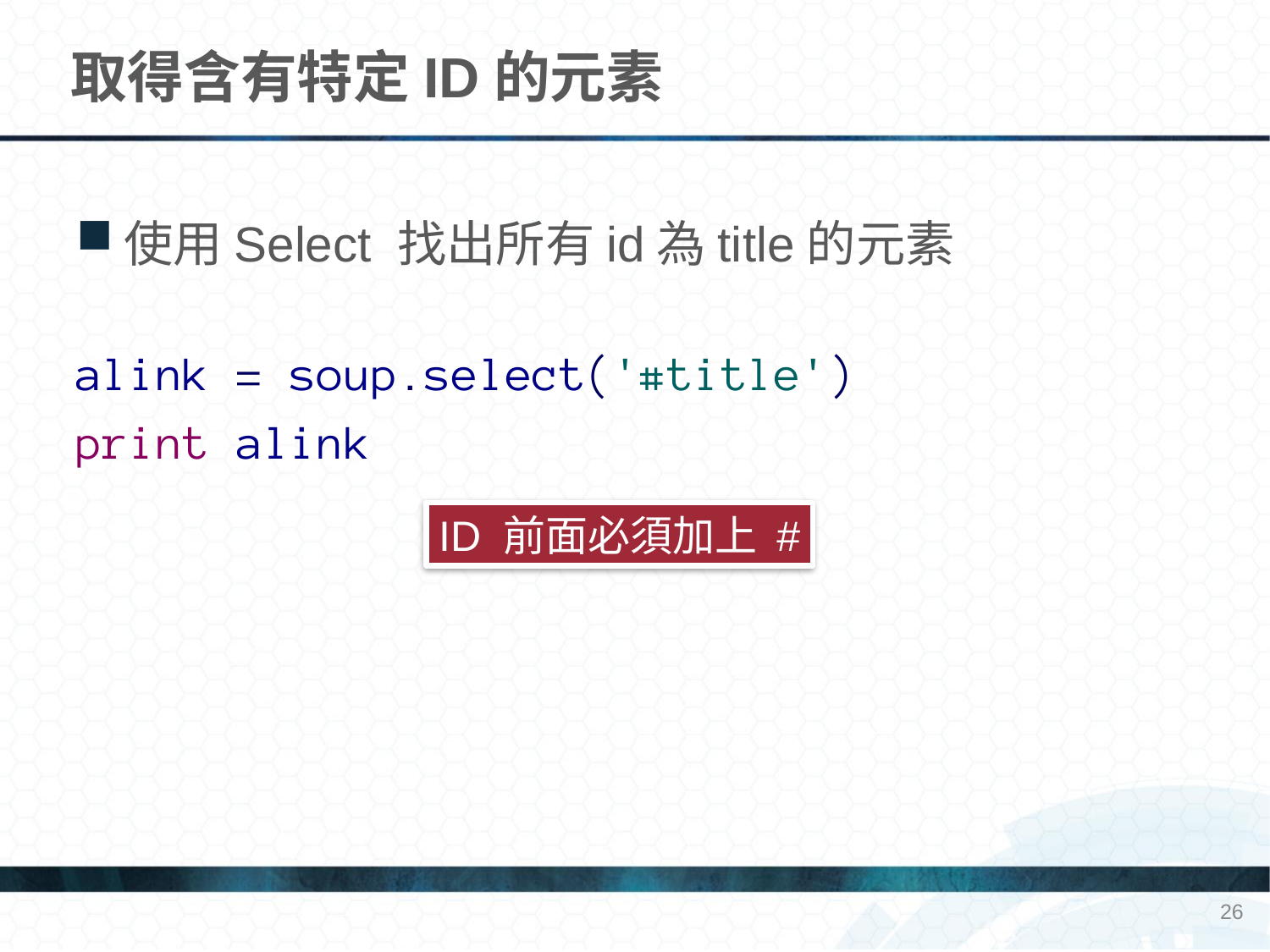

# 取得含有特定ID的元素
使用Select 找出所有id為title的元素

alink = soup.select('#title')
print alink
ID 前面必須加上 #
26